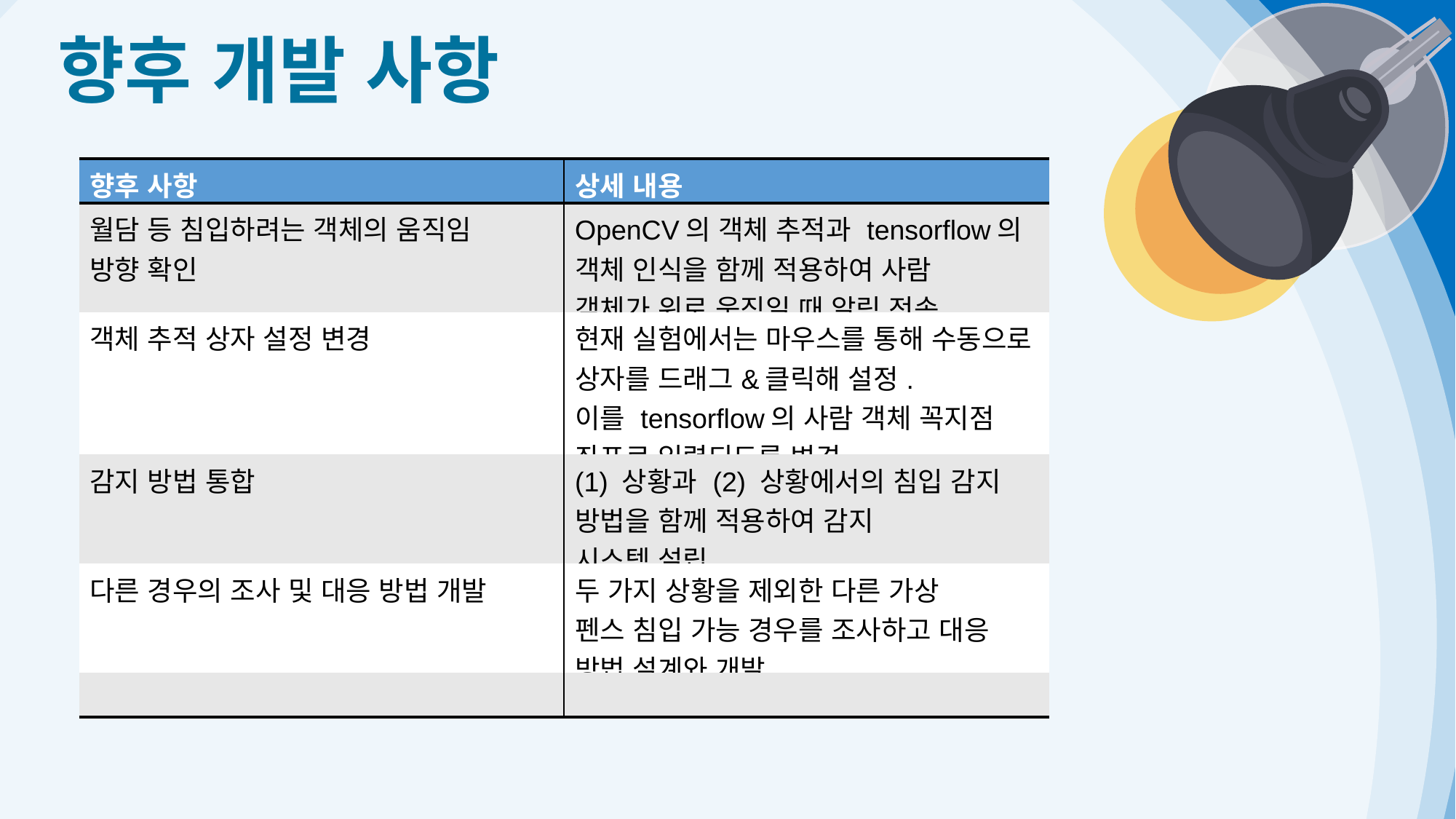

향후 개발 사항

| 향후 사항 | 상세 내용 |
| --- | --- |
| 월담 등 침입하려는 객체의 움직임 방향 확인 | OpenCV의 객체 추적과 tensorflow의 객체 인식을 함께 적용하여 사람 객체가 위로 움직일 때 알림 전송 |
| 객체 추적 상자 설정 변경 | 현재 실험에서는 마우스를 통해 수동으로 상자를 드래그&클릭해 설정. 이를 tensorflow의 사람 객체 꼭지점 좌표로 입력되도록 변경 |
| 감지 방법 통합 | (1) 상황과 (2) 상황에서의 침입 감지 방법을 함께 적용하여 감지 시스템 설립 |
| 다른 경우의 조사 및 대응 방법 개발 | 두 가지 상황을 제외한 다른 가상 펜스 침입 가능 경우를 조사하고 대응 방법 설계와 개발 |
|  |  |